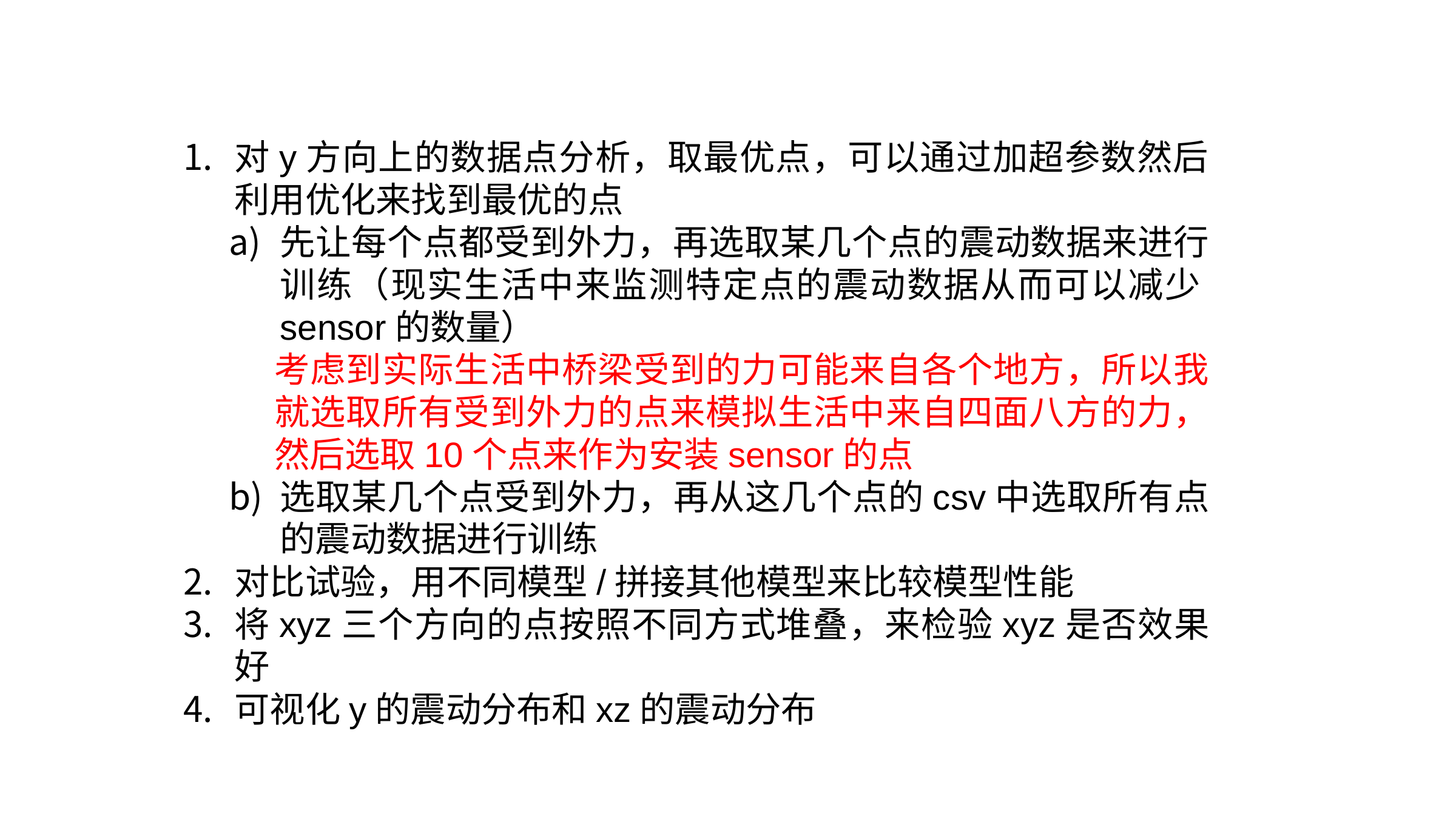

对y方向上的数据点分析，取最优点，可以通过加超参数然后利用优化来找到最优的点
先让每个点都受到外力，再选取某几个点的震动数据来进行训练（现实生活中来监测特定点的震动数据从而可以减少sensor的数量）
考虑到实际生活中桥梁受到的力可能来自各个地方，所以我就选取所有受到外力的点来模拟生活中来自四面八方的力，然后选取10个点来作为安装sensor的点
选取某几个点受到外力，再从这几个点的csv中选取所有点的震动数据进行训练
对比试验，用不同模型/拼接其他模型来比较模型性能
将xyz三个方向的点按照不同方式堆叠，来检验xyz是否效果好
可视化y的震动分布和xz的震动分布